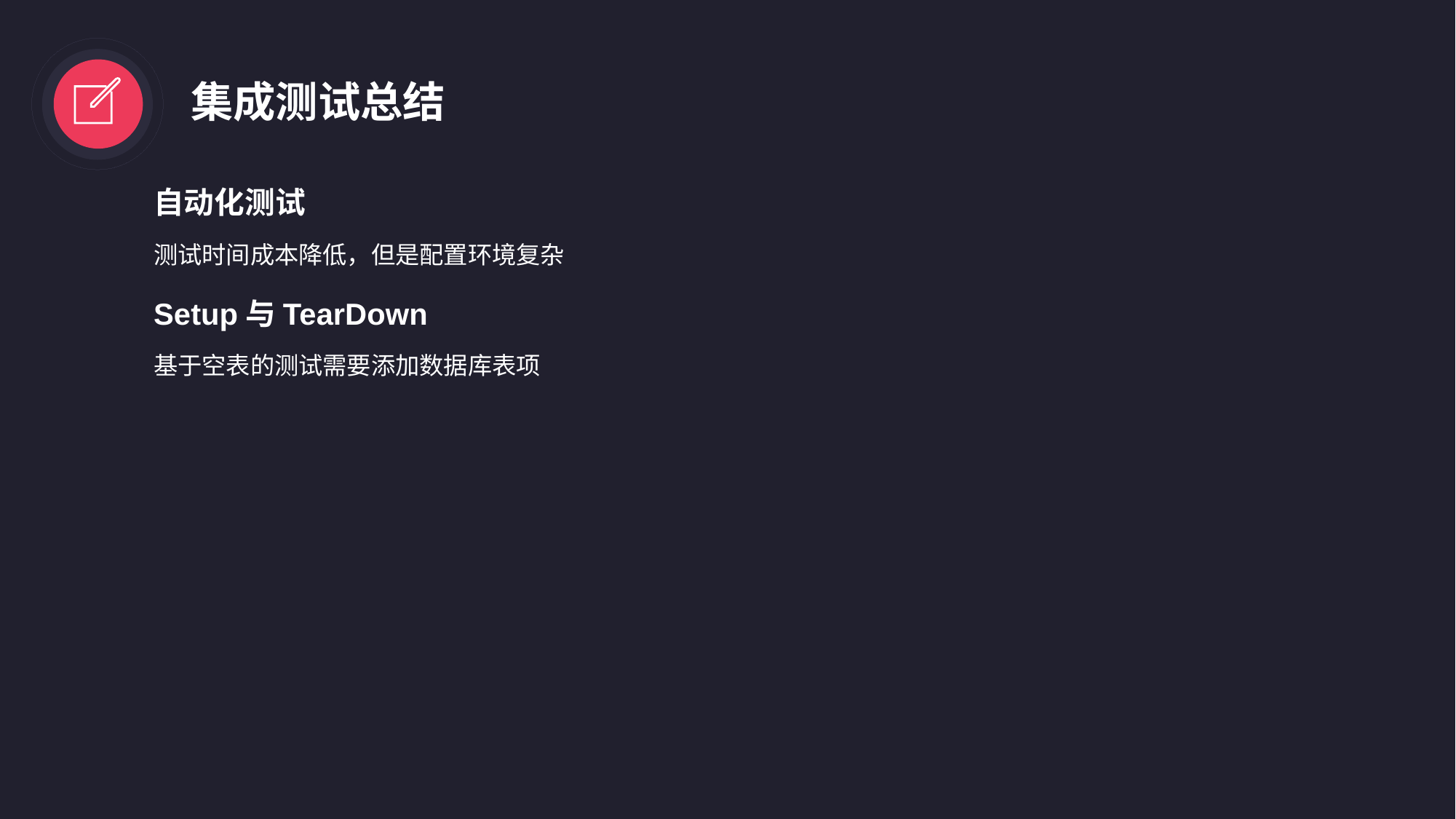

集成测试总结

自动化测试
测试时间成本降低，但是配置环境复杂
Setup与TearDown
基于空表的测试需要添加数据库表项